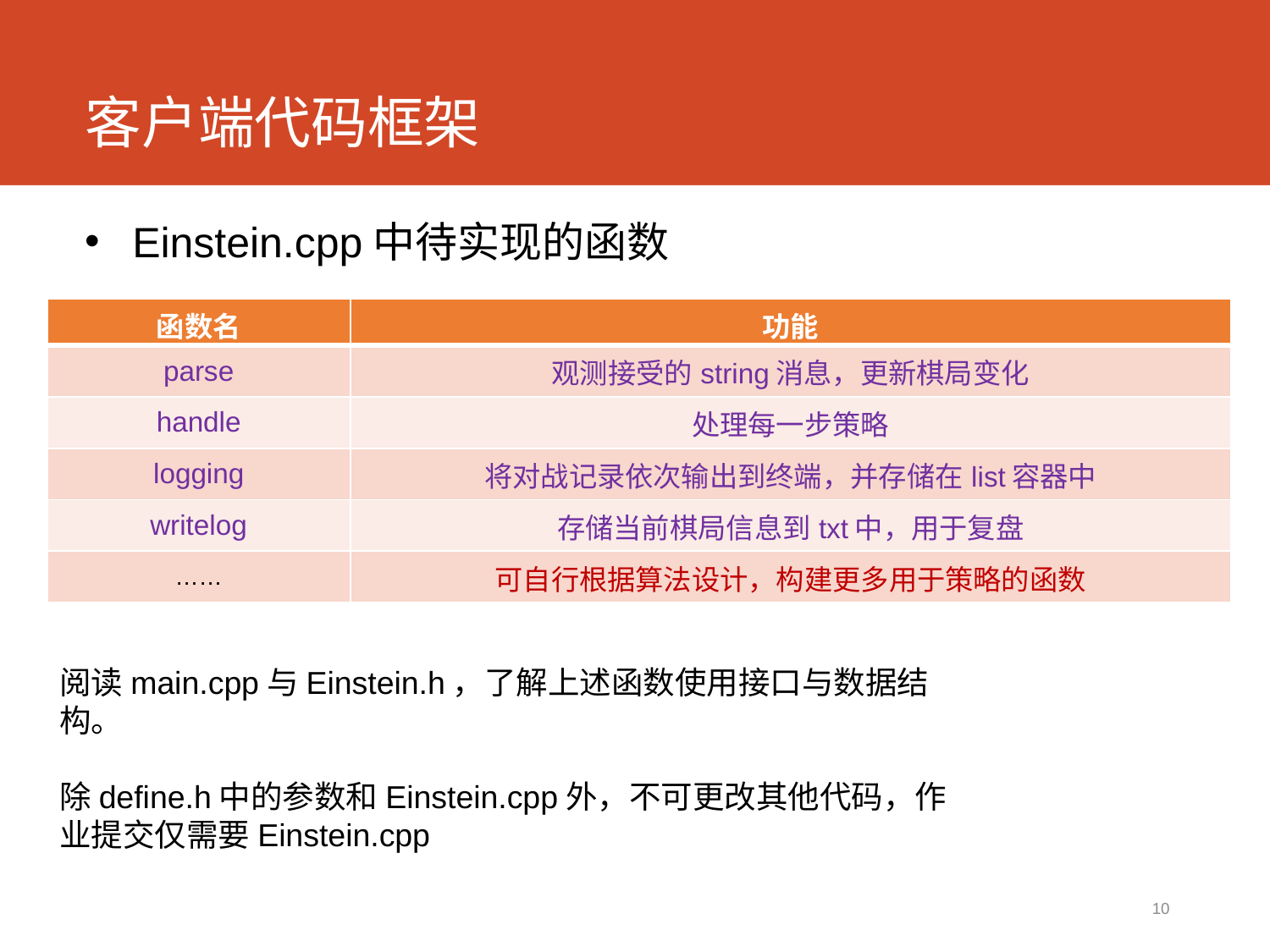

# 客户端代码框架
Einstein.cpp中待实现的函数
| 函数名 | 功能 |
| --- | --- |
| parse | 观测接受的string消息，更新棋局变化 |
| handle | 处理每一步策略 |
| logging | 将对战记录依次输出到终端，并存储在list容器中 |
| writelog | 存储当前棋局信息到txt中，用于复盘 |
| …… | 可自行根据算法设计，构建更多用于策略的函数 |
阅读main.cpp与Einstein.h，了解上述函数使用接口与数据结构。

除define.h中的参数和Einstein.cpp外，不可更改其他代码，作业提交仅需要Einstein.cpp
10